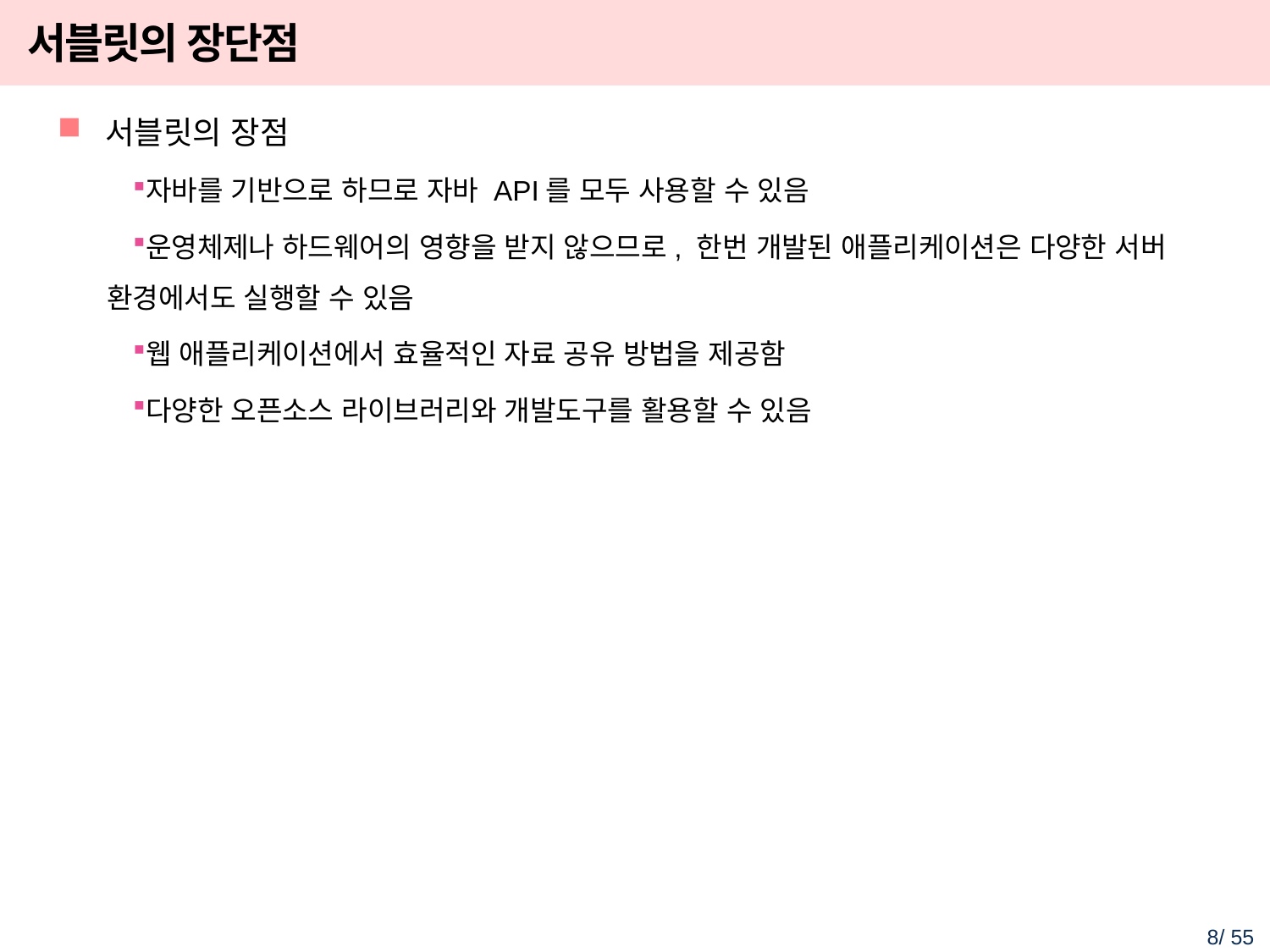

# 서블릿의 장단점
서블릿의 장점
자바를 기반으로 하므로 자바 API를 모두 사용할 수 있음
운영체제나 하드웨어의 영향을 받지 않으므로, 한번 개발된 애플리케이션은 다양한 서버 환경에서도 실행할 수 있음
웹 애플리케이션에서 효율적인 자료 공유 방법을 제공함
다양한 오픈소스 라이브러리와 개발도구를 활용할 수 있음